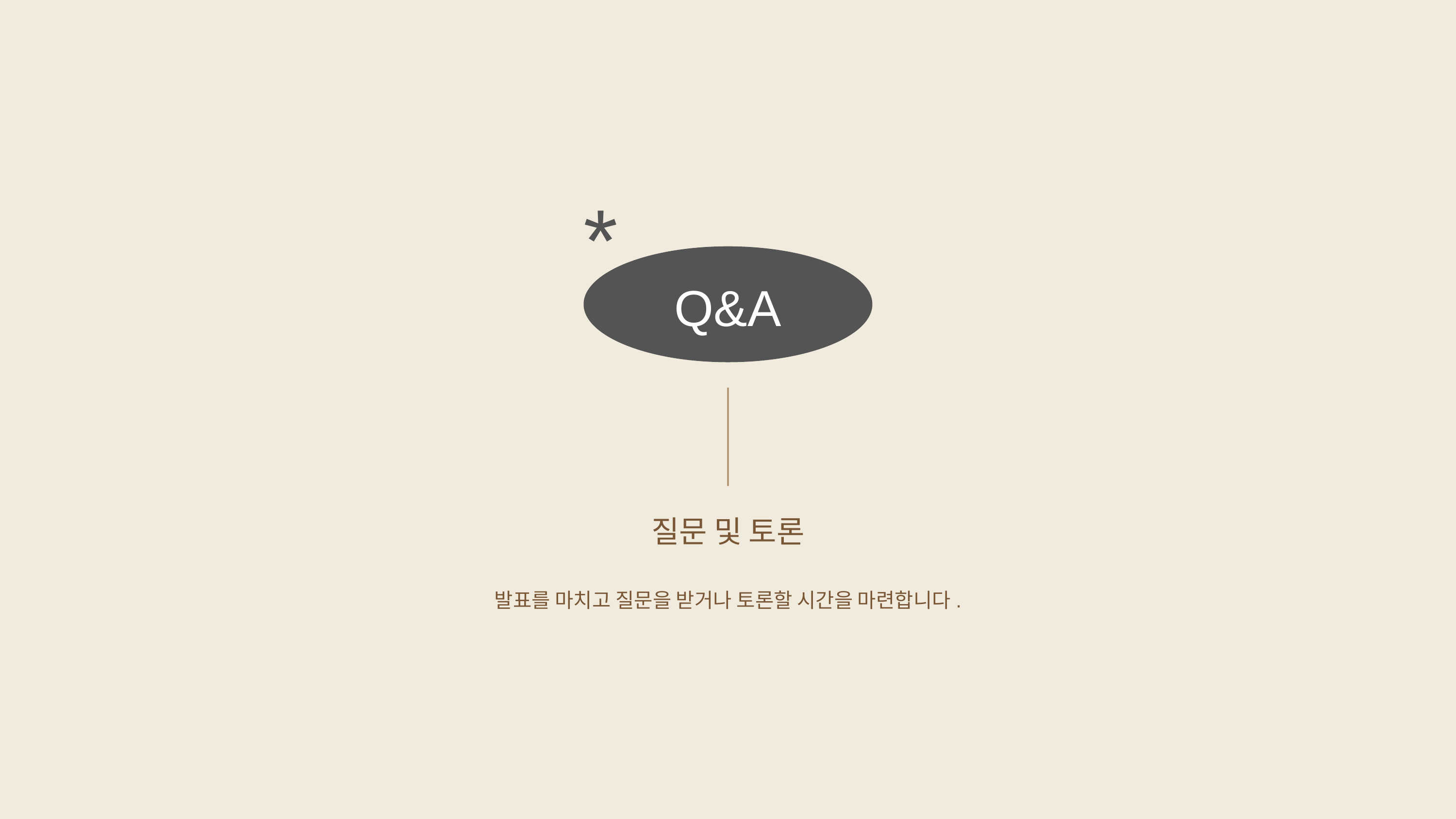

*

Q&A

질문 및 토론
발표를 마치고 질문을 받거나 토론할 시간을 마련합니다.